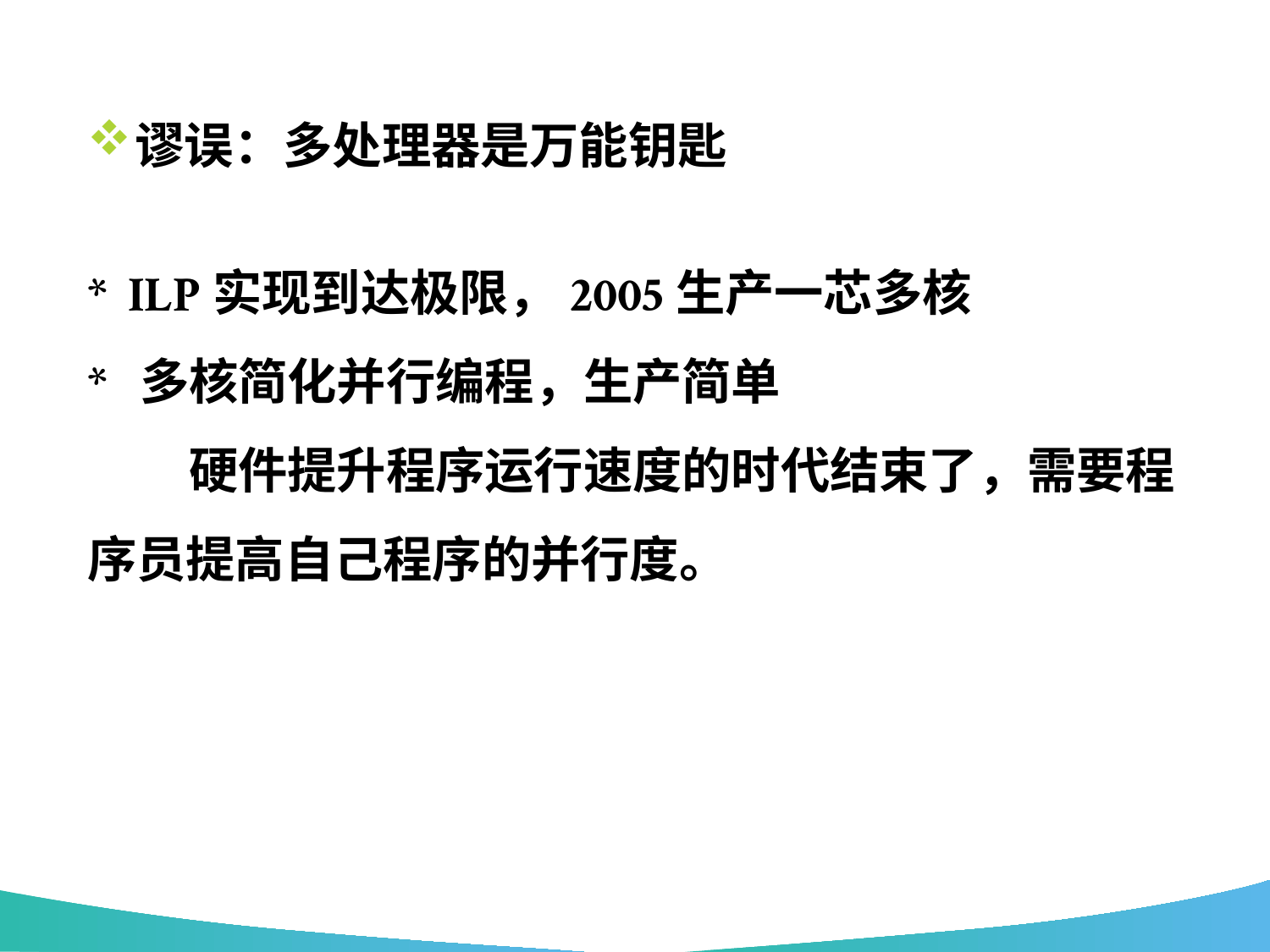

谬误：多处理器是万能钥匙

*  ILP实现到达极限，2005生产一芯多核
*  多核简化并行编程，生产简单
        硬件提升程序运行速度的时代结束了，需要程序员提高自己程序的并行度。